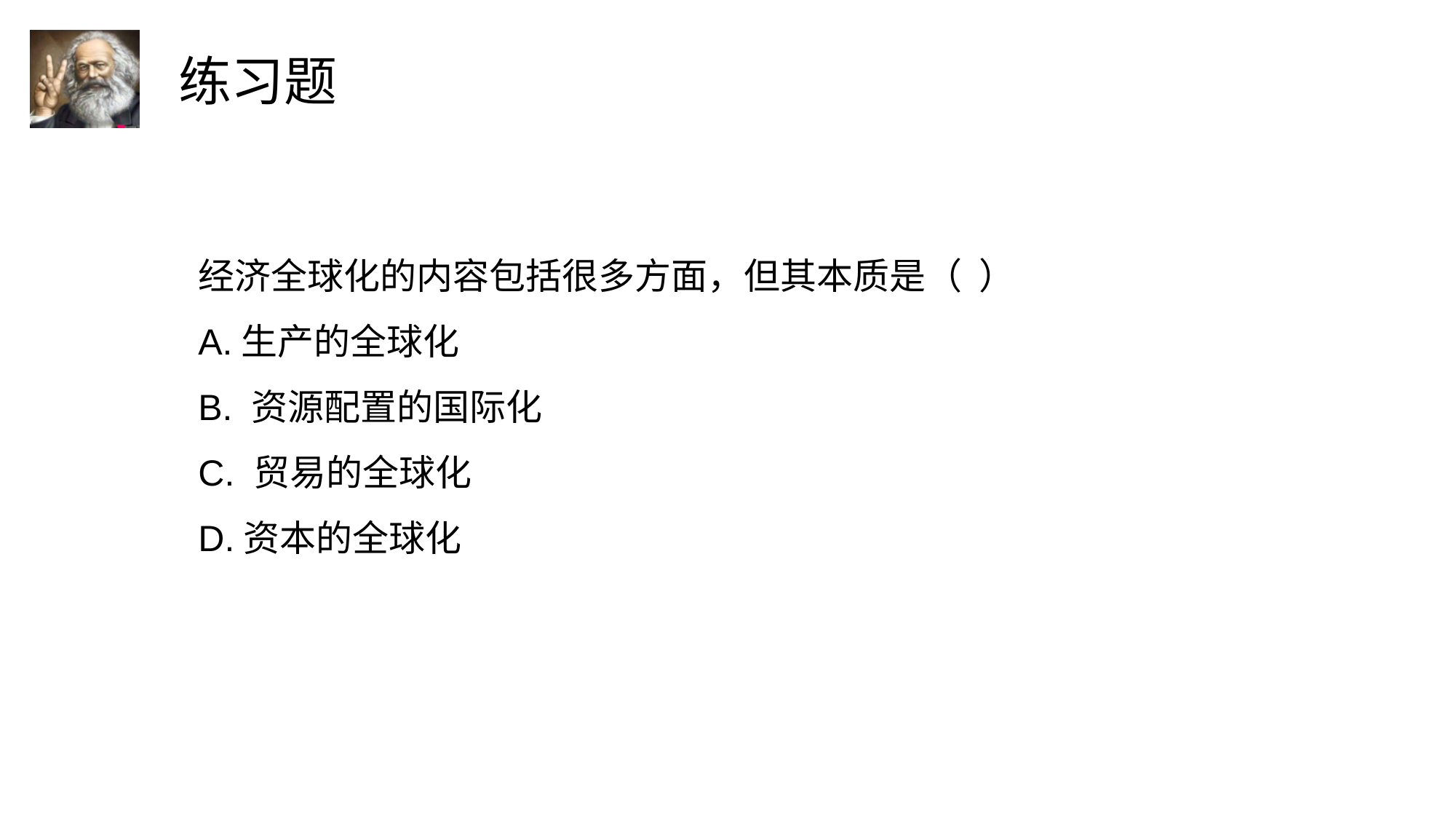

经济全球化的内容包括很多方面，但其本质是（  ）
A.生产的全球化
B. 资源配置的国际化
C. 贸易的全球化
D.资本的全球化